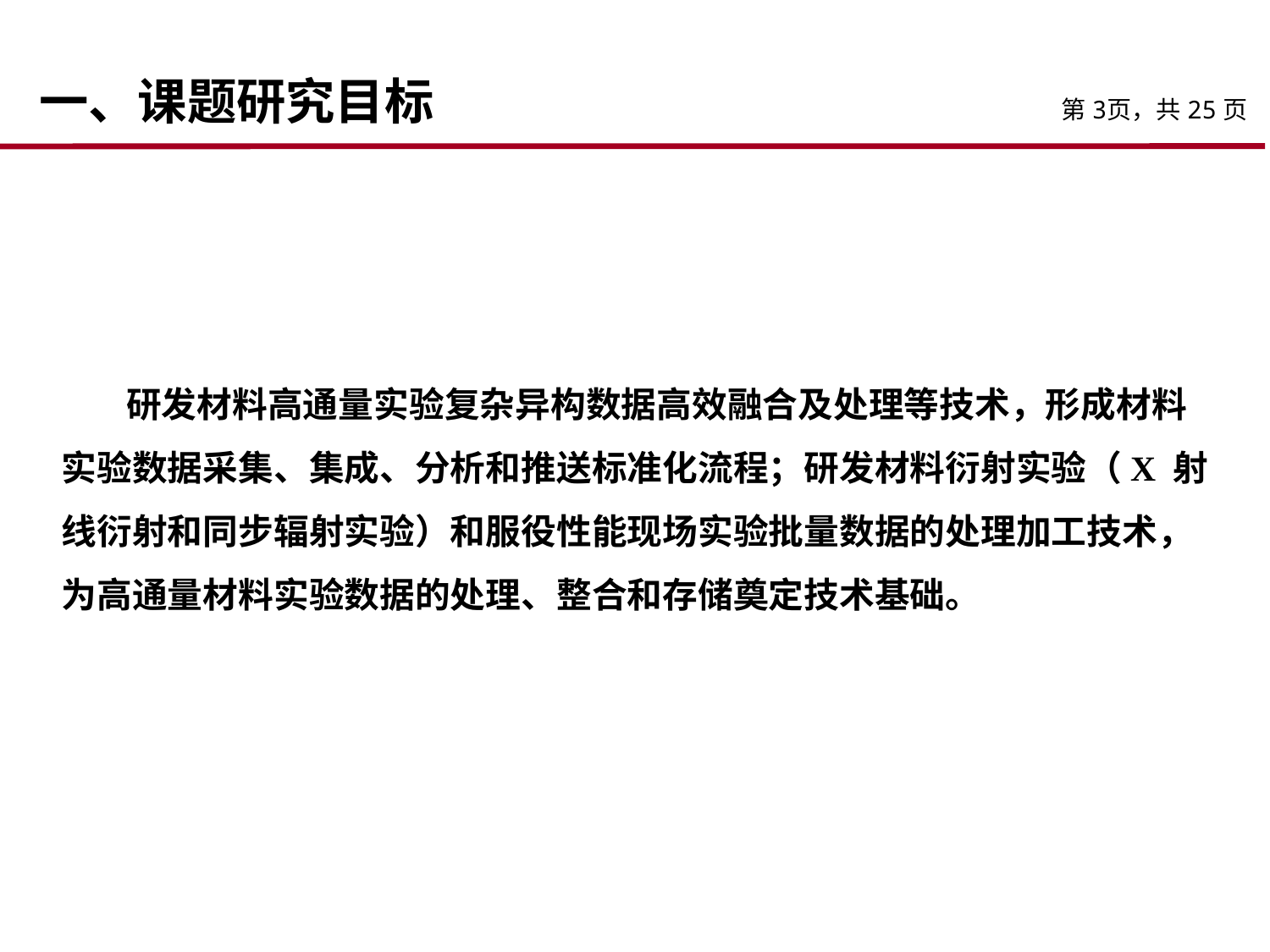

一、课题研究目标
第3页，共25页
       研发材料高通量实验复杂异构数据高效融合及处理等技术，形成材料实验数据采集、集成、分析和推送标准化流程；研发材料衍射实验（X 射线衍射和同步辐射实验）和服役性能现场实验批量数据的处理加工技术，为高通量材料实验数据的处理、整合和存储奠定技术基础。